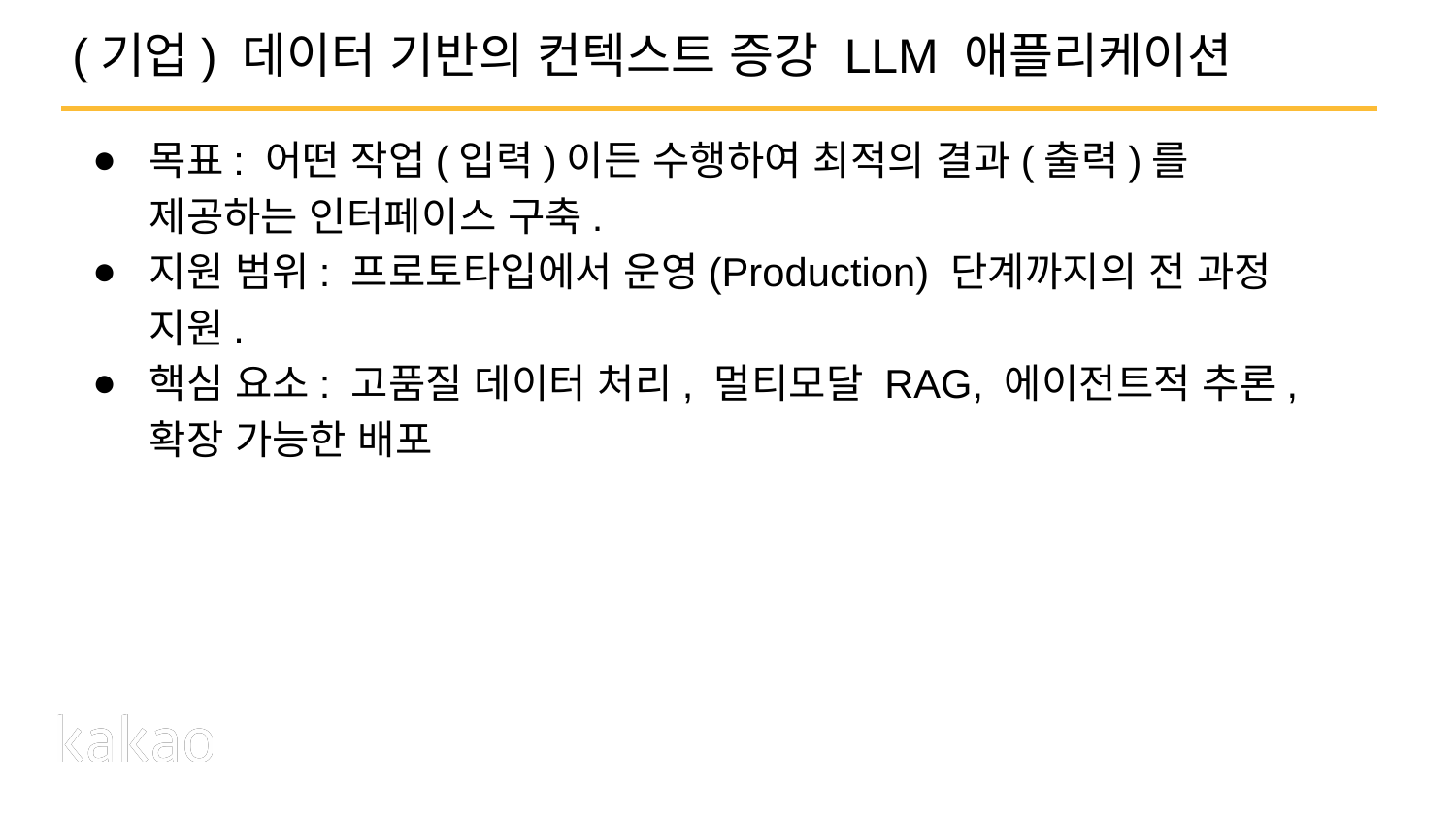

# (기업) 데이터 기반의 컨텍스트 증강 LLM 애플리케이션
목표: 어떤 작업(입력)이든 수행하여 최적의 결과(출력)를 제공하는 인터페이스 구축.
지원 범위: 프로토타입에서 운영(Production) 단계까지의 전 과정 지원.
핵심 요소: 고품질 데이터 처리, 멀티모달 RAG, 에이전트적 추론, 확장 가능한 배포